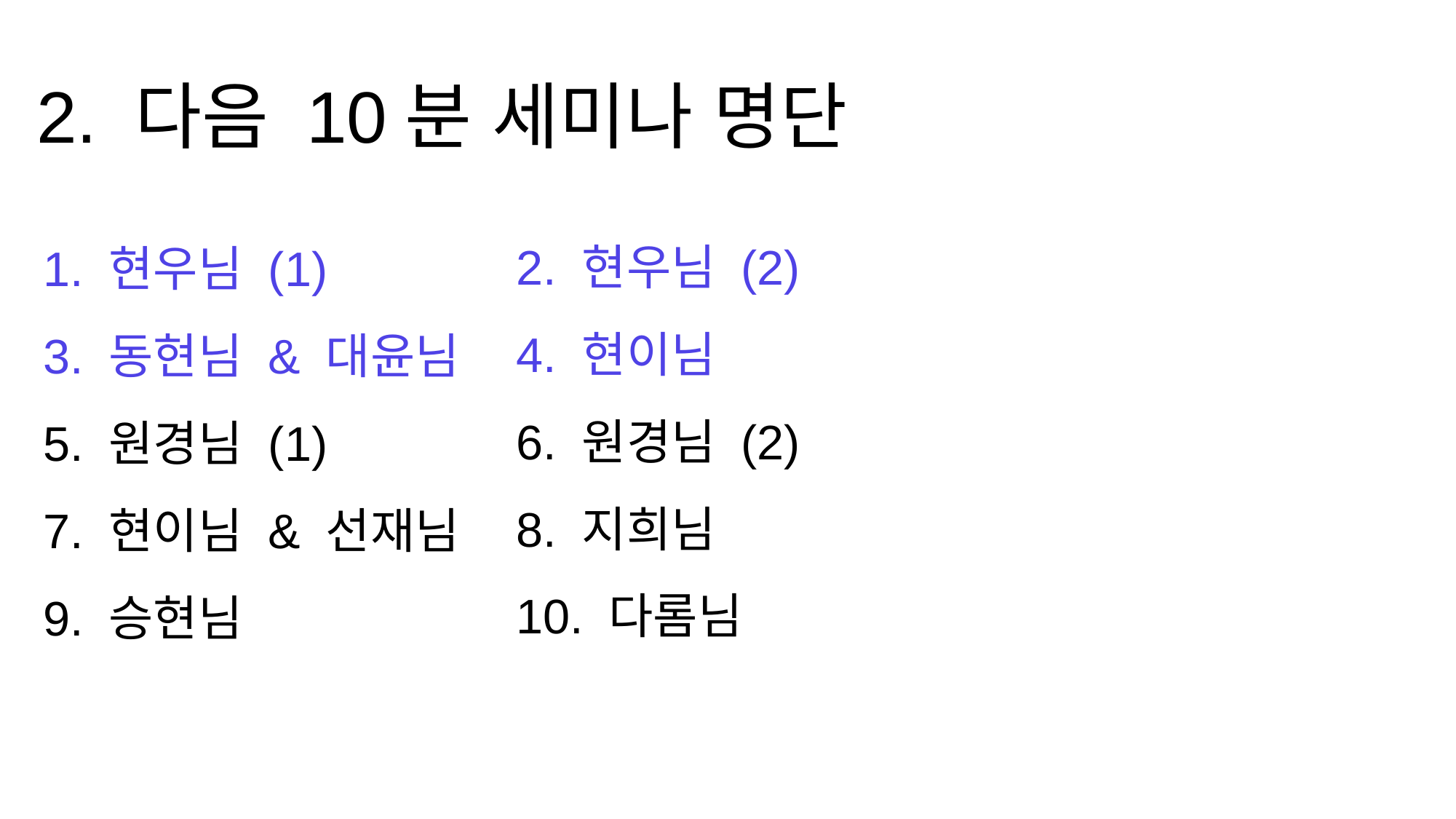

2. 다음 10분 세미나 명단
2. 현우님 (2)
4. 현이님
6. 원경님 (2)
8. 지희님
10. 다롬님
1. 현우님 (1)
3. 동현님 & 대윤님
5. 원경님 (1)
7. 현이님 & 선재님
9. 승현님